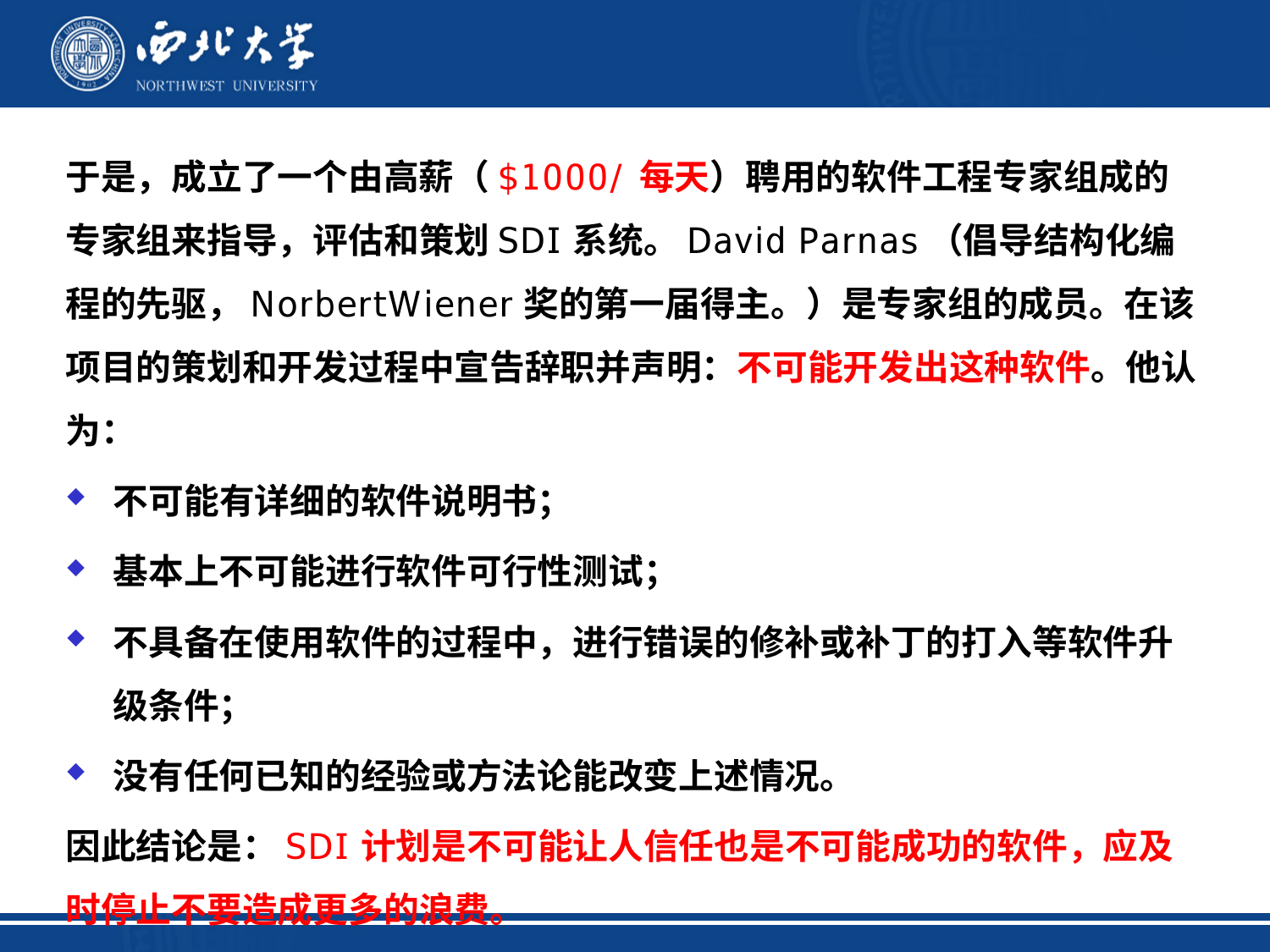

于是，成立了一个由高薪（$1000/每天）聘用的软件工程专家组成的专家组来指导，评估和策划SDI系统。David Parnas（倡导结构化编程的先驱，NorbertWiener奖的第一届得主。）是专家组的成员。在该项目的策划和开发过程中宣告辞职并声明：不可能开发出这种软件。他认为：
不可能有详细的软件说明书；
基本上不可能进行软件可行性测试；
不具备在使用软件的过程中，进行错误的修补或补丁的打入等软件升级条件；
没有任何已知的经验或方法论能改变上述情况。
因此结论是：SDI计划是不可能让人信任也是不可能成功的软件，应及时停止不要造成更多的浪费。